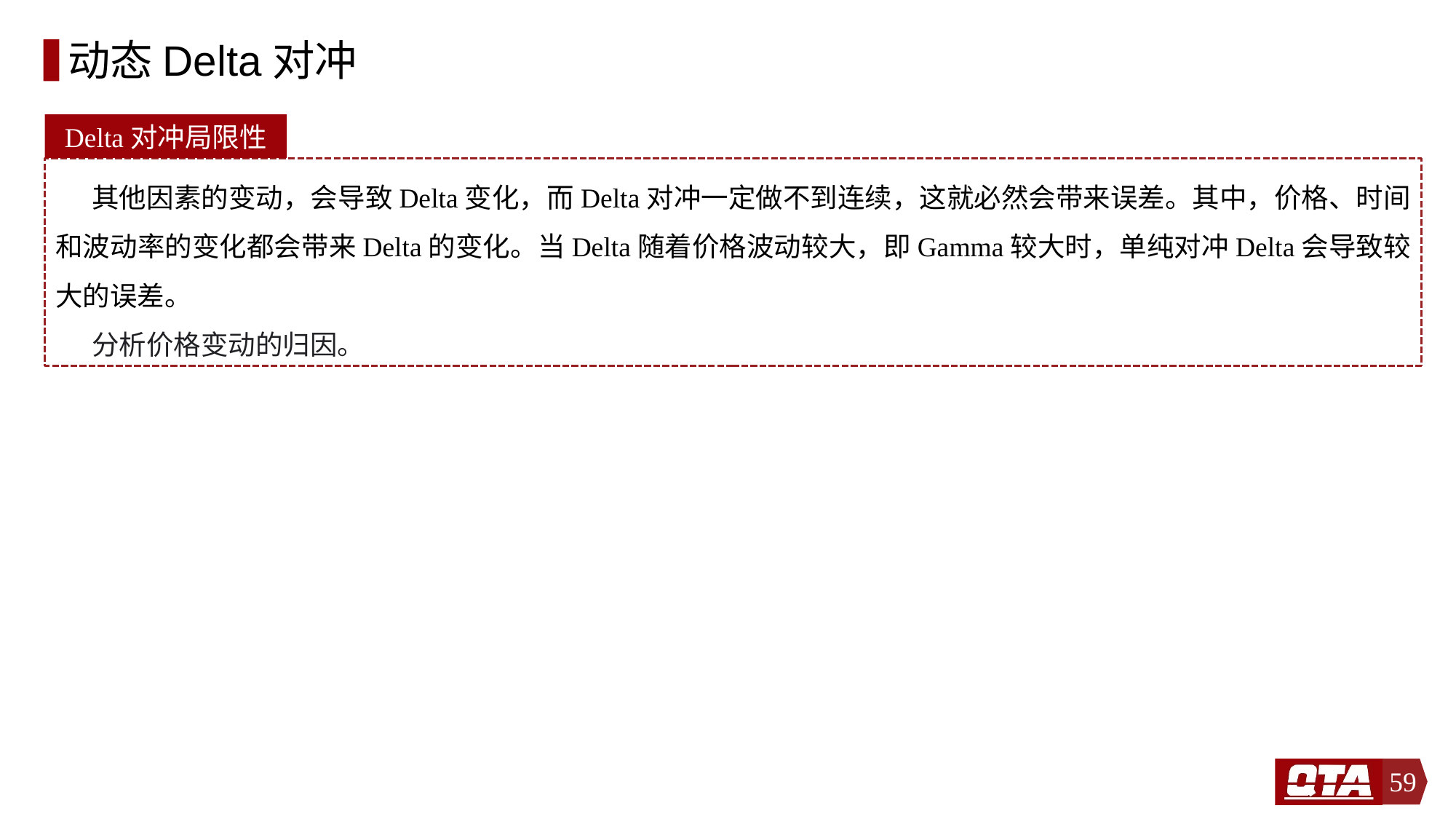

# 动态Delta对冲
Delta对冲局限性
其他因素的变动，会导致Delta变化，而Delta对冲一定做不到连续，这就必然会带来误差。其中，价格、时间和波动率的变化都会带来Delta的变化。当Delta随着价格波动较大，即Gamma较大时，单纯对冲Delta会导致较大的误差。
分析价格变动的归因。
59